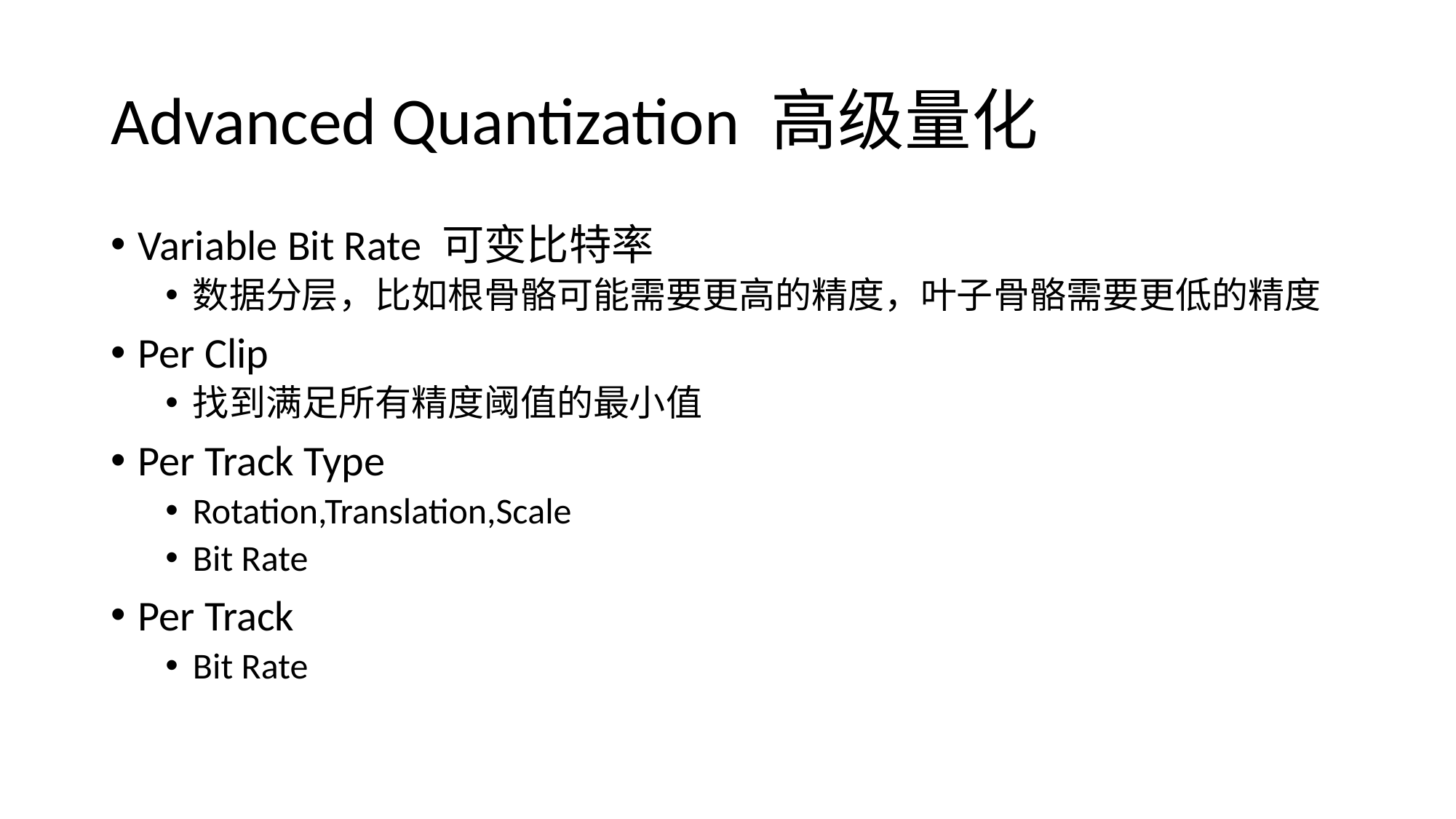

# Advanced Quantization 高级量化
Variable Bit Rate 可变比特率
数据分层，比如根骨骼可能需要更高的精度，叶子骨骼需要更低的精度
Per Clip
找到满足所有精度阈值的最小值
Per Track Type
Rotation,Translation,Scale
Bit Rate
Per Track
Bit Rate